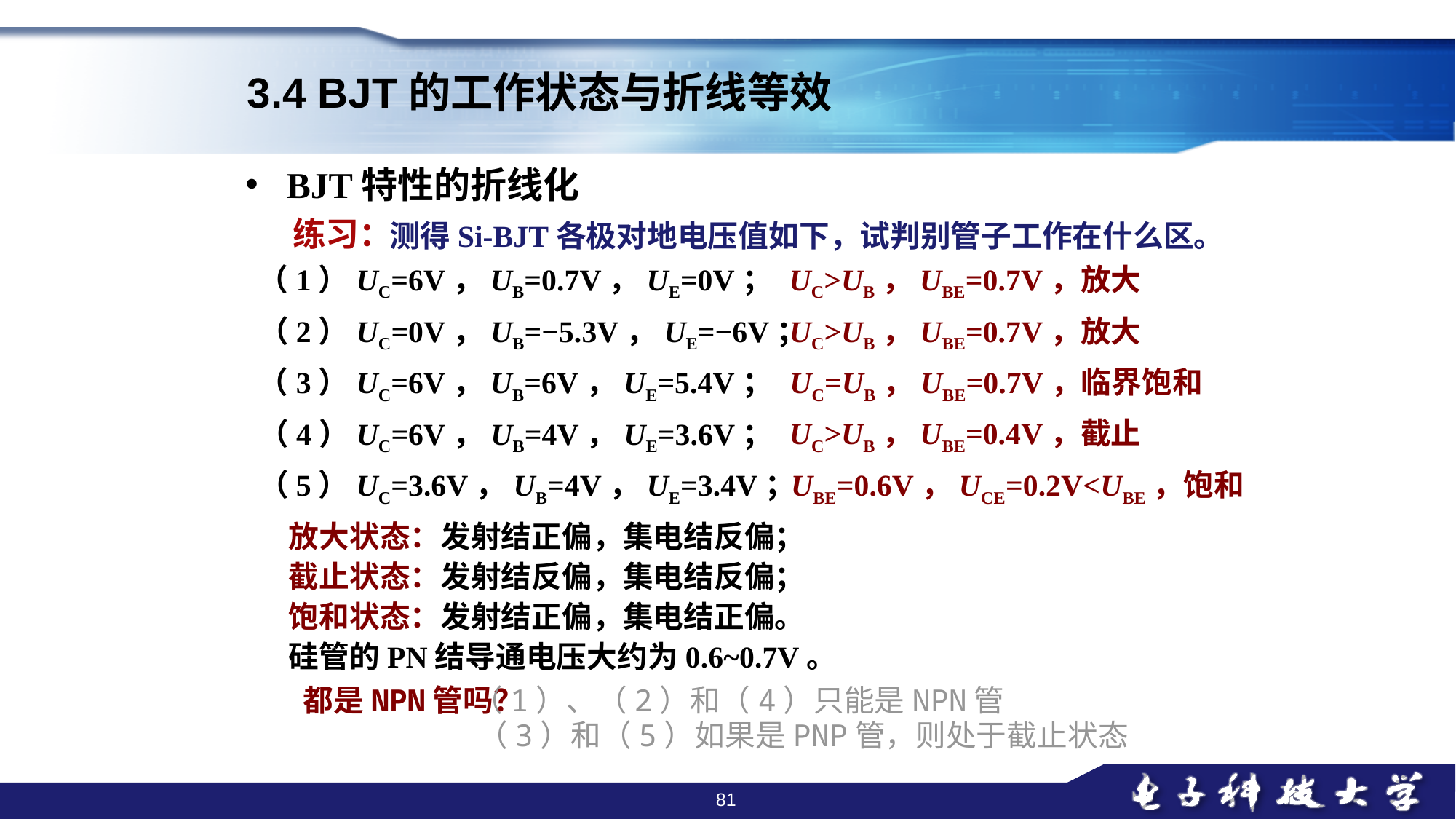

3.4 BJT的工作状态与折线等效
BJT特性的折线化
练习：
　　　 测得Si-BJT各极对地电压值如下，试判别管子工作在什么区。
UC>UB，UBE=0.7V，放大
（1）UC=6V，UB=0.7V，UE=0V；
（2）UC=0V，UB=−5.3V，UE=−6V；
（3）UC=6V，UB=6V，UE=5.4V；
（4）UC=6V，UB=4V，UE=3.6V；
（5）UC=3.6V，UB=4V，UE=3.4V；
UC>UB，UBE=0.7V，放大
UC=UB，UBE=0.7V，临界饱和
UC>UB，UBE=0.4V，截止
UBE=0.6V，UCE=0.2V<UBE，饱和

放大状态：发射结正偏，集电结反偏；
截止状态：发射结反偏，集电结反偏；
饱和状态：发射结正偏，集电结正偏。
硅管的PN结导通电压大约为0.6~0.7V。
哈工大2005
都是NPN管吗？
（1）、（2）和（4）只能是NPN管
（3）和（5）如果是PNP管，则处于截止状态
81